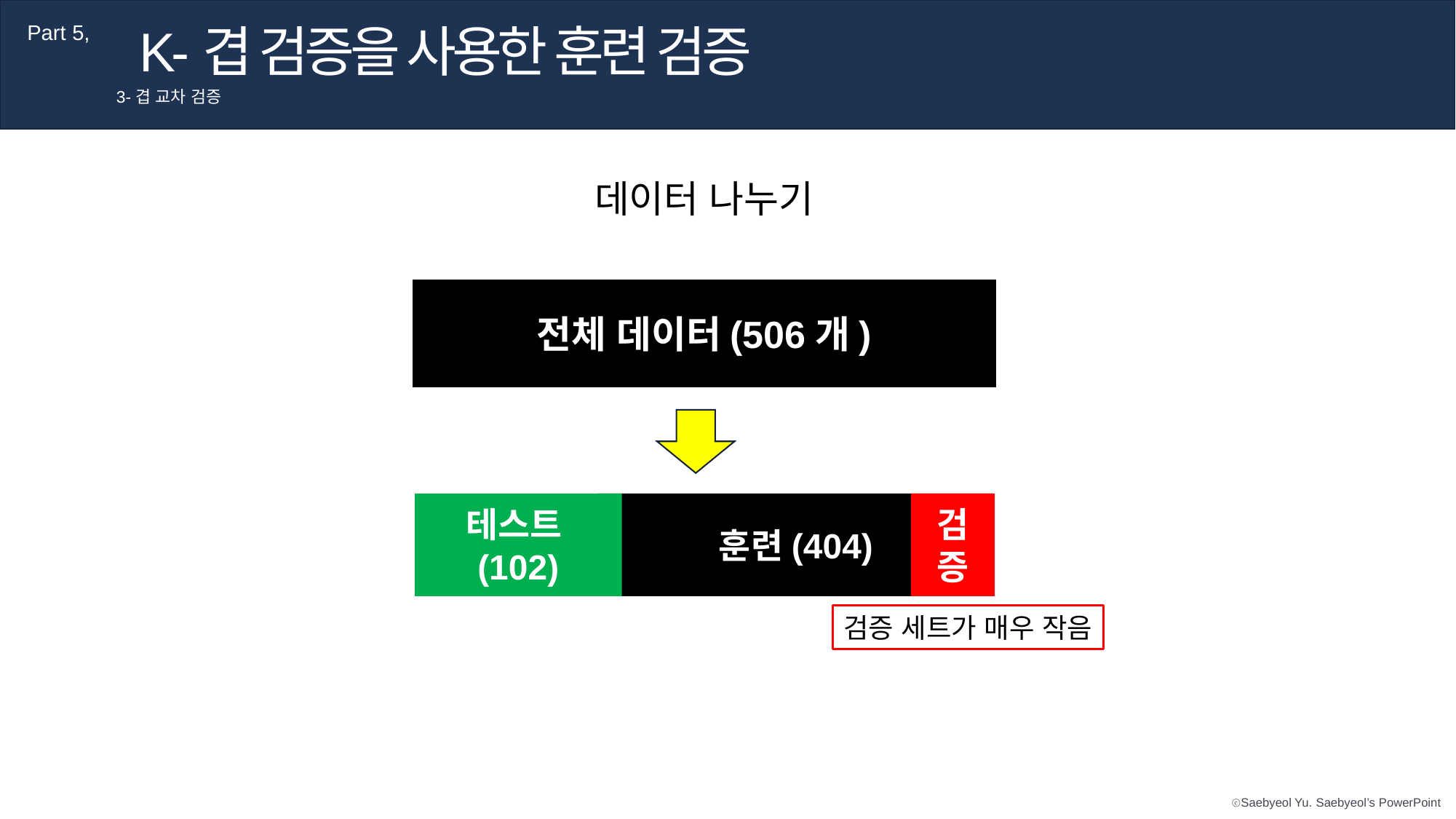

K-겹 검증을 사용한 훈련 검증
Part 5,
3-겹 교차 검증
데이터 나누기
전체 데이터(506개)

테스트(102)
훈련(404)
검증
검증 세트가 매우 작음